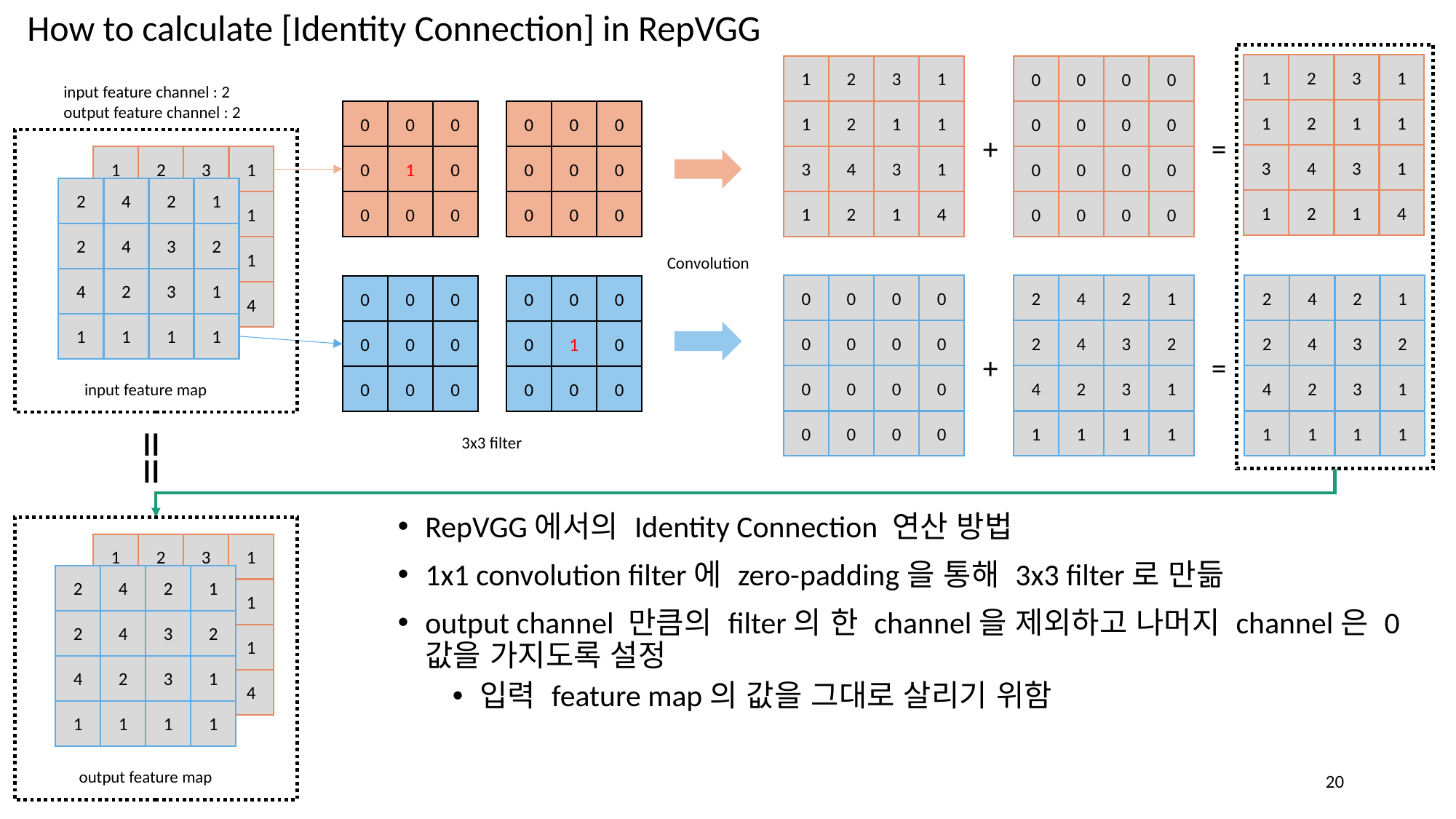

How to calculate [Identity Connection] in RepVGG
2
3
1
1
2
1
1
1
2
3
1
3
4
1
4
1
2
3
1
1
2
1
1
1
2
3
1
3
4
1
4
1
2
0
0
0
0
input feature channel : 2
output feature channel : 2
0
0
0
0
0
0
0
0
0
0
0
0
0
0
0
0
0
0
1
0
0
0
+
=

0
0
0
0
3
1
1
2
1
1
1
2
3
1
3
4
1
4
1
2

2
1
2
4
3
2
2
4
3
1
4
2
1
1
1
1
0
0
0
0
Convolution
0
0
0
0
0
0
0
0
0
0
0
0
0
0
0
0
2
1
2
4
3
2
2
4
3
1
4
2
1
1
1
1
2
1
2
4
3
2
2
4
3
1
4
2
1
1
1
1
0
0
0
0
0
1
0
0
0
0
0
0
0
0
0
0
0
0

+
=
input feature map
==
3x3 filter
RepVGG에서의 Identity Connection 연산 방법
1x1 convolution filter에 zero-padding을 통해 3x3 filter로 만듦
output channel 만큼의 filter의 한 channel을 제외하고 나머지 channel은 0값을 가지도록 설정
입력 feature map의 값을 그대로 살리기 위함

3
1
1
2
1
1
1
2
3
1
3
4
1
4
1
2
2
1
2
4
3
2
2
4
3
1
4
2
1
1
1
1
20
output feature map